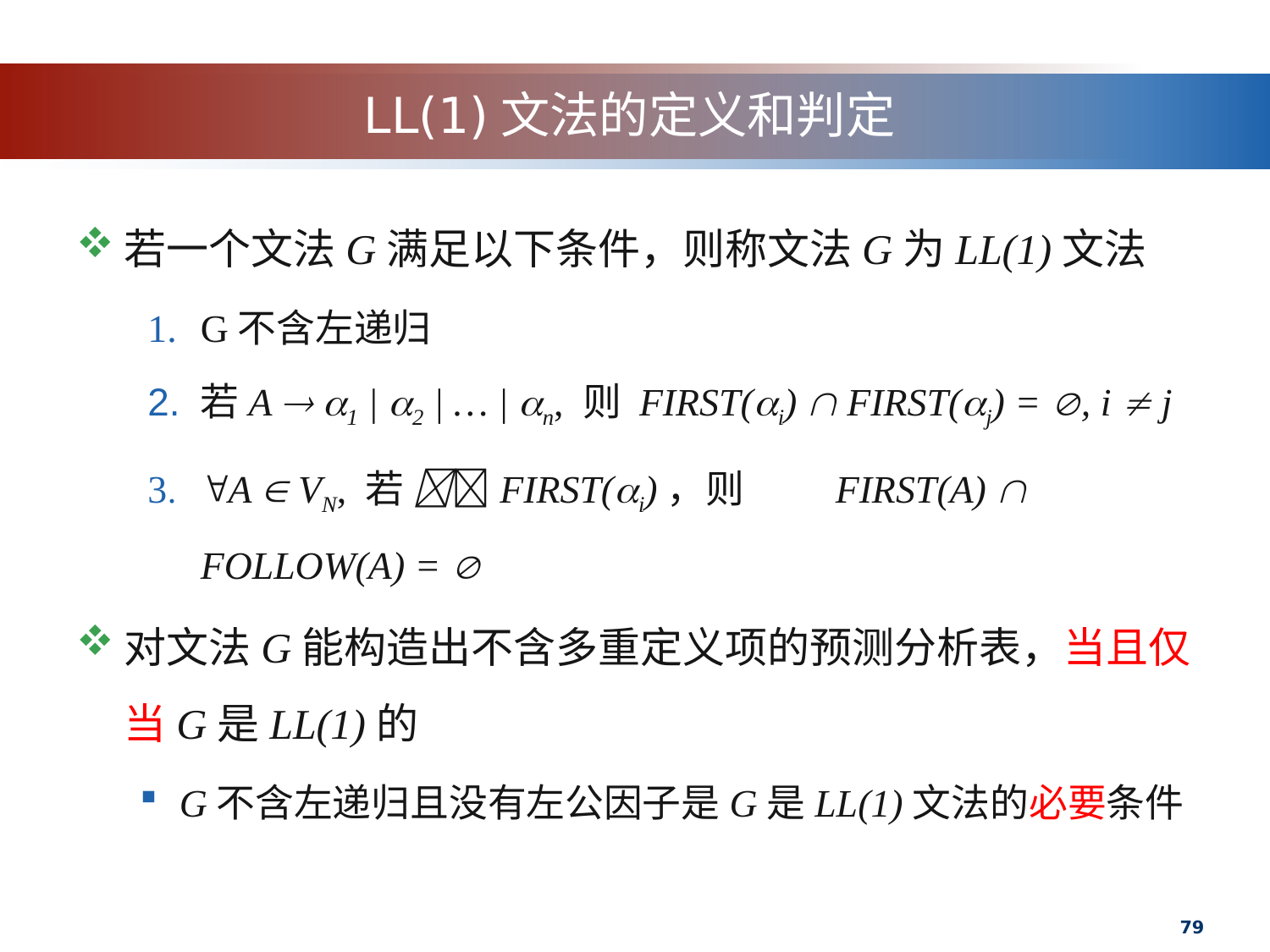

# LL(1)文法的定义和判定
若一个文法G满足以下条件，则称文法G为LL(1)文法
G不含左递归
若A → α1 | α2 | … | αn, 则 FIRST(αi) ∩ FIRST(αj) = ∅, i ≠ j
∀A ∈ VN, 若 ε∈FIRST(αi)，则	FIRST(A) ∩ FOLLOW(A) = ∅
对文法G能构造出不含多重定义项的预测分析表，当且仅当G是LL(1)的
G不含左递归且没有左公因子是G是LL(1)文法的必要条件
79